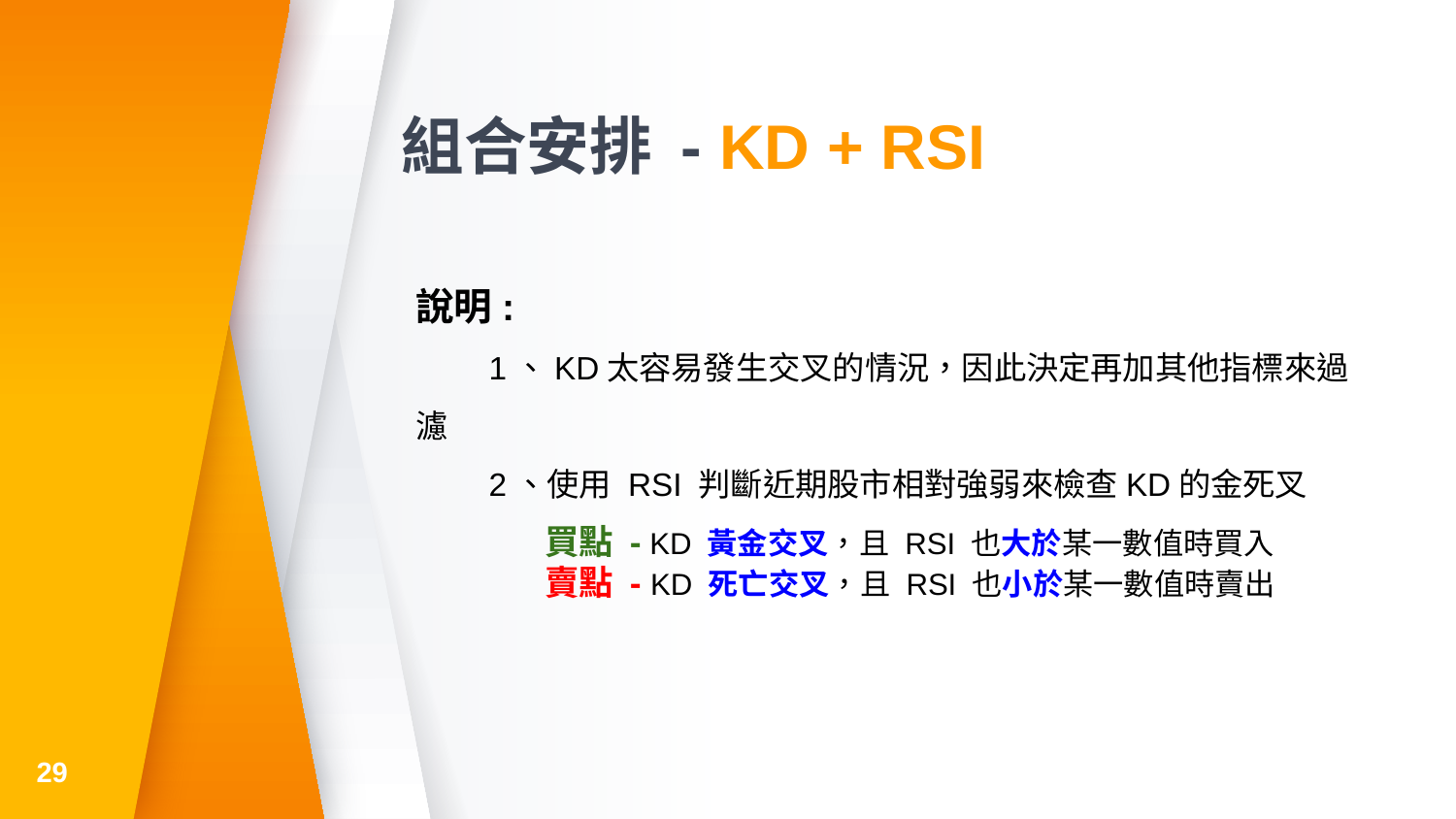

# 組合安排 - KD + RSI
說明:
1、KD太容易發生交叉的情況，因此決定再加其他指標來過濾
2、使用 RSI 判斷近期股市相對強弱來檢查KD的金死叉
買點 - KD 黃金交叉，且 RSI 也大於某一數值時買入
賣點 - KD 死亡交叉，且 RSI 也小於某一數值時賣出
29